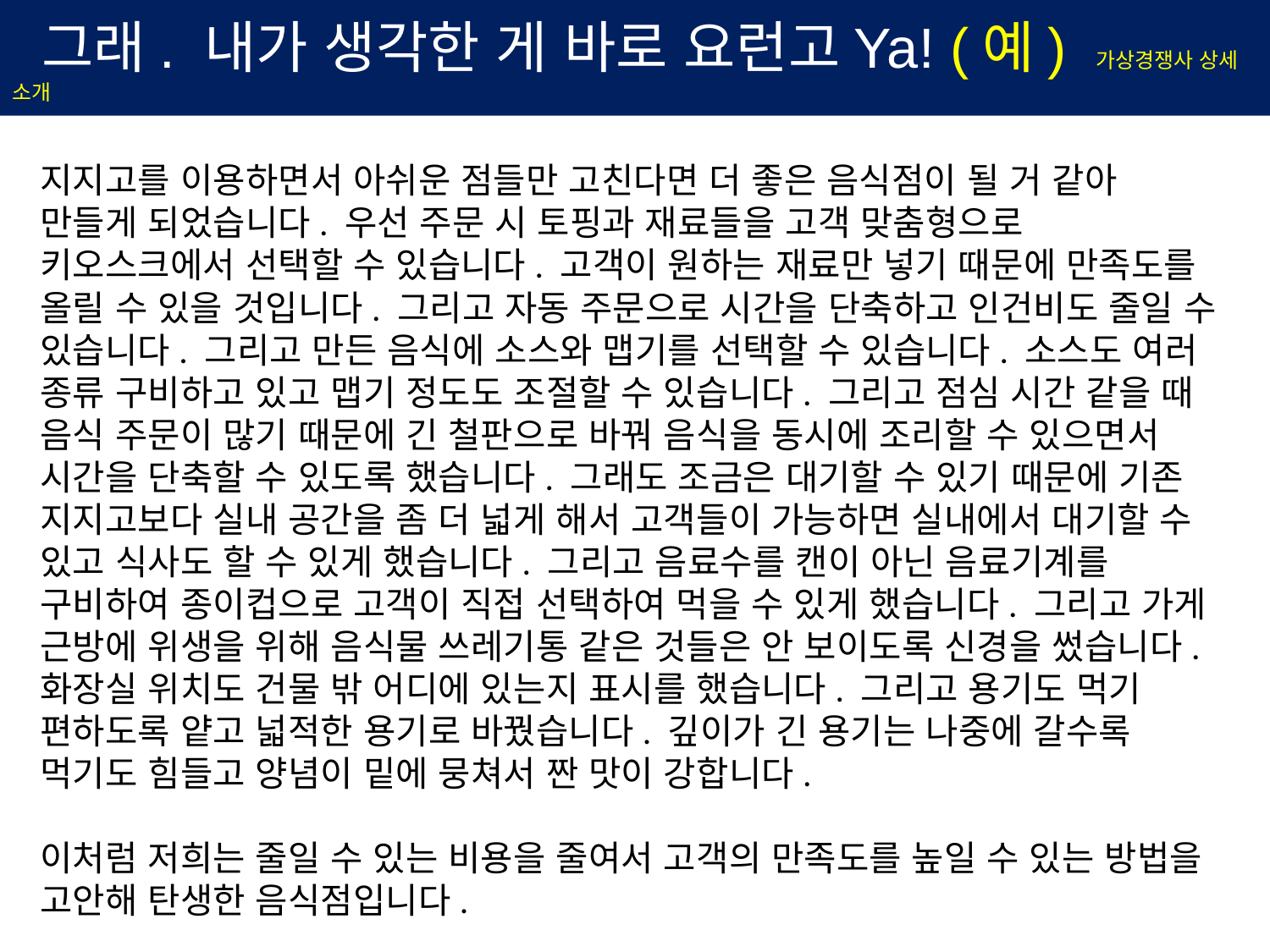

그래. 내가 생각한 게 바로 요런고Ya! (예) 가상경쟁사 상세 소개
지지고를 이용하면서 아쉬운 점들만 고친다면 더 좋은 음식점이 될 거 같아 만들게 되었습니다. 우선 주문 시 토핑과 재료들을 고객 맞춤형으로 키오스크에서 선택할 수 있습니다. 고객이 원하는 재료만 넣기 때문에 만족도를 올릴 수 있을 것입니다. 그리고 자동 주문으로 시간을 단축하고 인건비도 줄일 수 있습니다. 그리고 만든 음식에 소스와 맵기를 선택할 수 있습니다. 소스도 여러 종류 구비하고 있고 맵기 정도도 조절할 수 있습니다. 그리고 점심 시간 같을 때 음식 주문이 많기 때문에 긴 철판으로 바꿔 음식을 동시에 조리할 수 있으면서 시간을 단축할 수 있도록 했습니다. 그래도 조금은 대기할 수 있기 때문에 기존 지지고보다 실내 공간을 좀 더 넓게 해서 고객들이 가능하면 실내에서 대기할 수 있고 식사도 할 수 있게 했습니다. 그리고 음료수를 캔이 아닌 음료기계를 구비하여 종이컵으로 고객이 직접 선택하여 먹을 수 있게 했습니다. 그리고 가게 근방에 위생을 위해 음식물 쓰레기통 같은 것들은 안 보이도록 신경을 썼습니다. 화장실 위치도 건물 밖 어디에 있는지 표시를 했습니다. 그리고 용기도 먹기 편하도록 얕고 넓적한 용기로 바꿨습니다. 깊이가 긴 용기는 나중에 갈수록 먹기도 힘들고 양념이 밑에 뭉쳐서 짠 맛이 강합니다.

이처럼 저희는 줄일 수 있는 비용을 줄여서 고객의 만족도를 높일 수 있는 방법을 고안해 탄생한 음식점입니다.